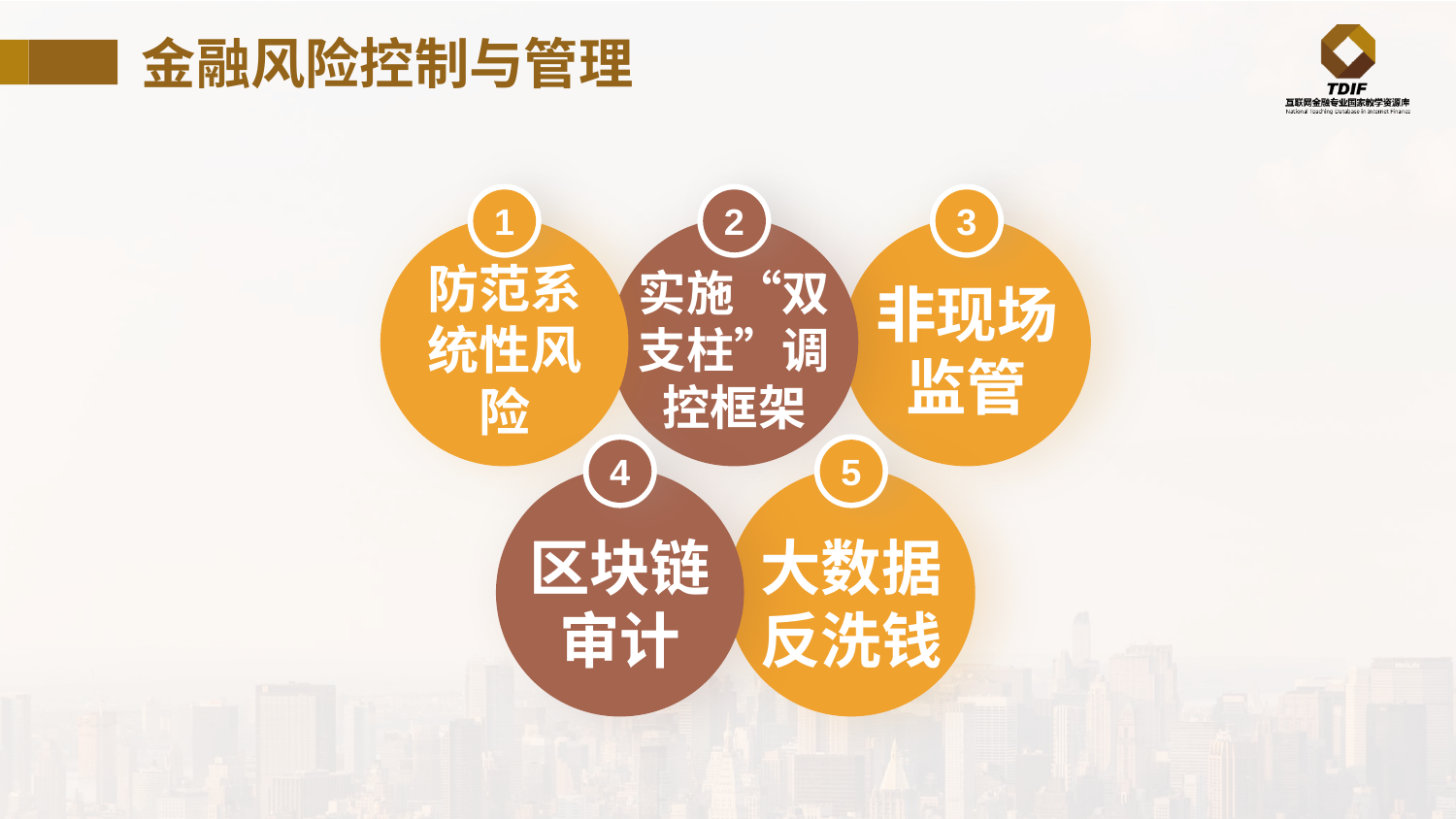

金融风险控制与管理

1
2
3

实施“双支柱”调控框架
非现场监管
防范系统性风险

5
4

区块链审计
大数据反洗钱